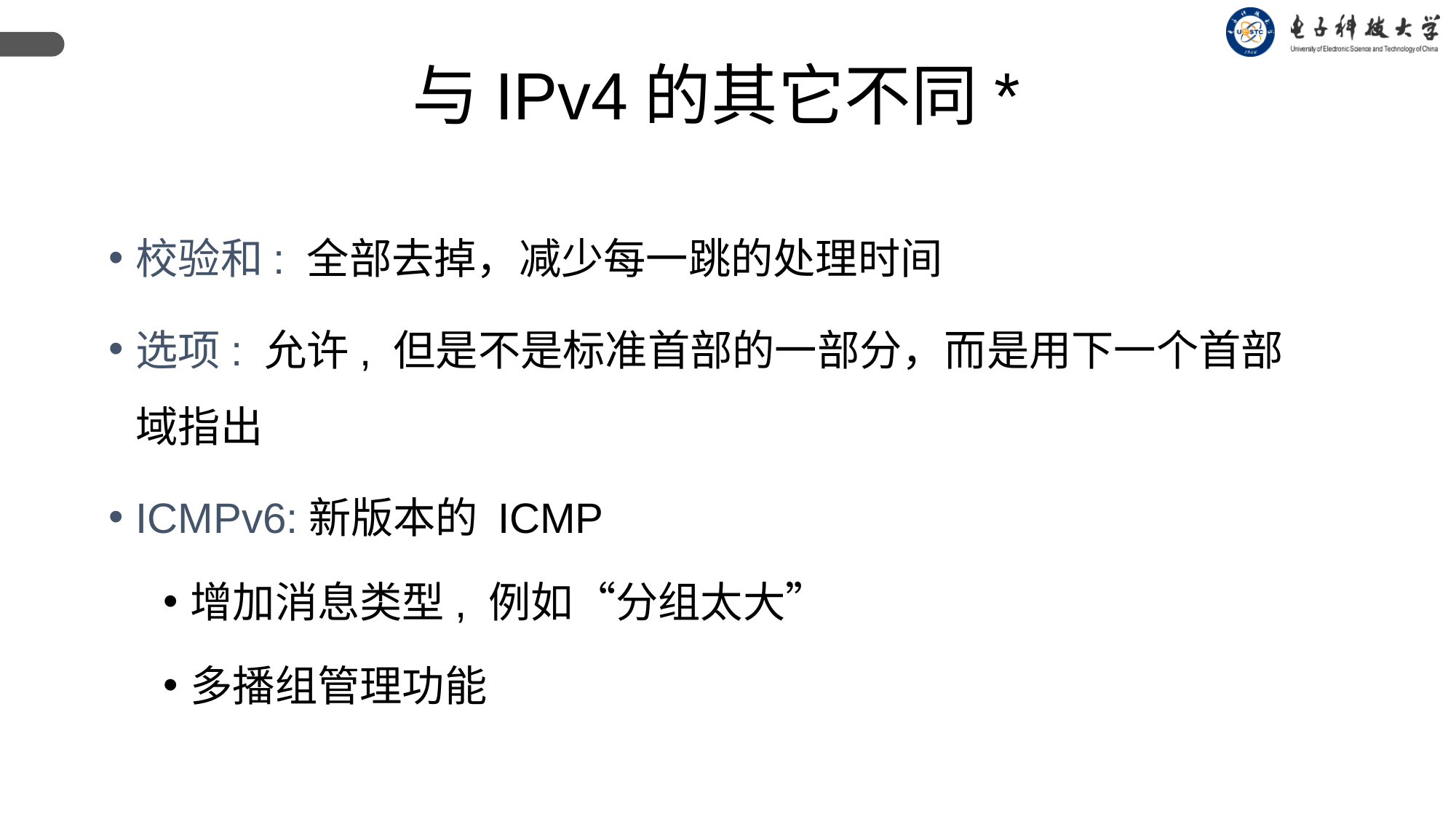

与IPv4的其它不同*
校验和: 全部去掉，减少每一跳的处理时间
选项: 允许, 但是不是标准首部的一部分，而是用下一个首部域指出
ICMPv6:新版本的 ICMP
增加消息类型, 例如“分组太大”
多播组管理功能